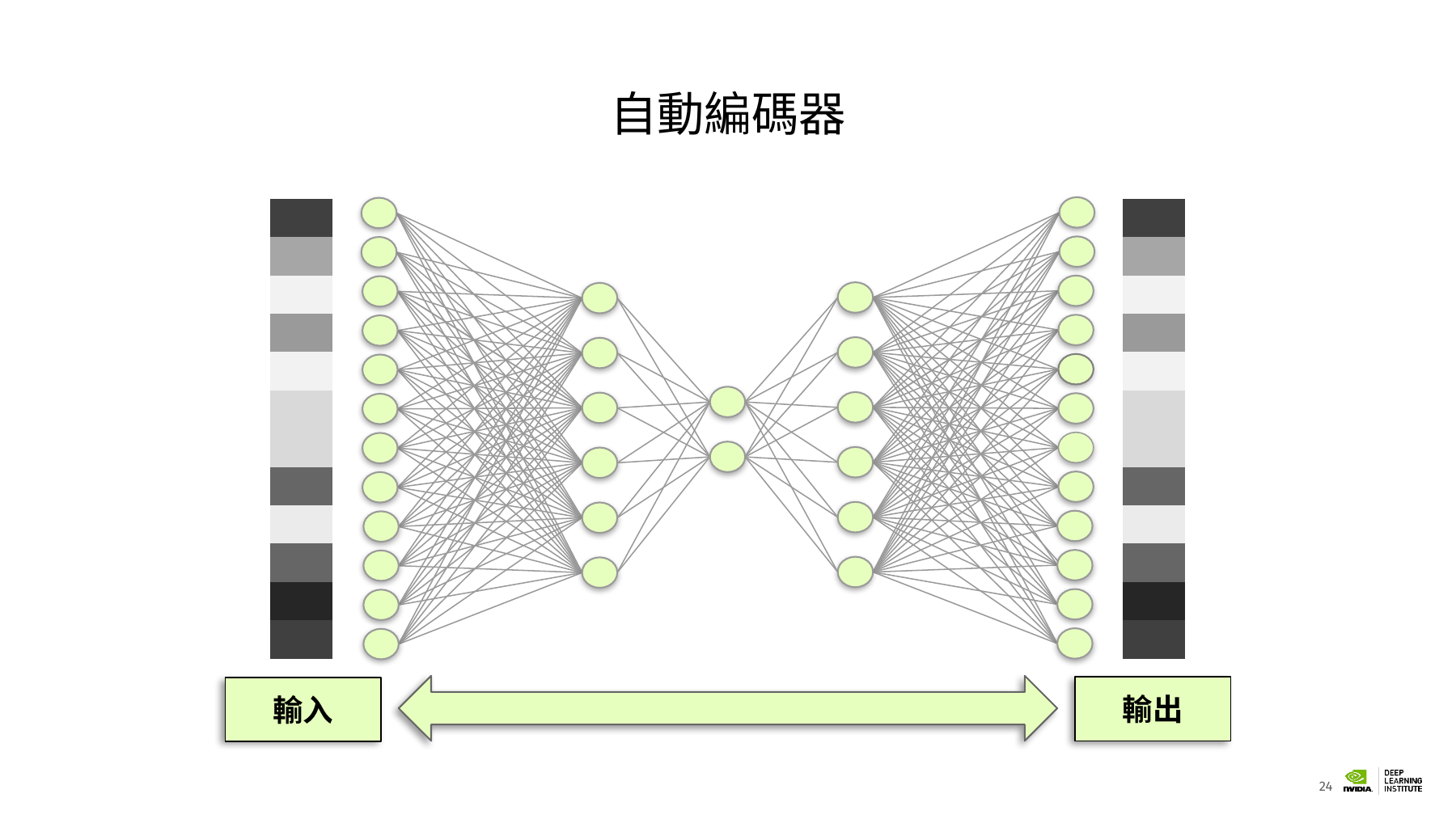

# 自動編碼器

|  |
| --- |
|  |
|  |
|  |
|  |
|  |
|  |
|  |
|  |
|  |
|  |
|  |
|  |
| --- |
|  |
|  |
|  |
|  |
|  |
|  |
|  |
|  |
|  |
|  |
|  |

輸出
輸入